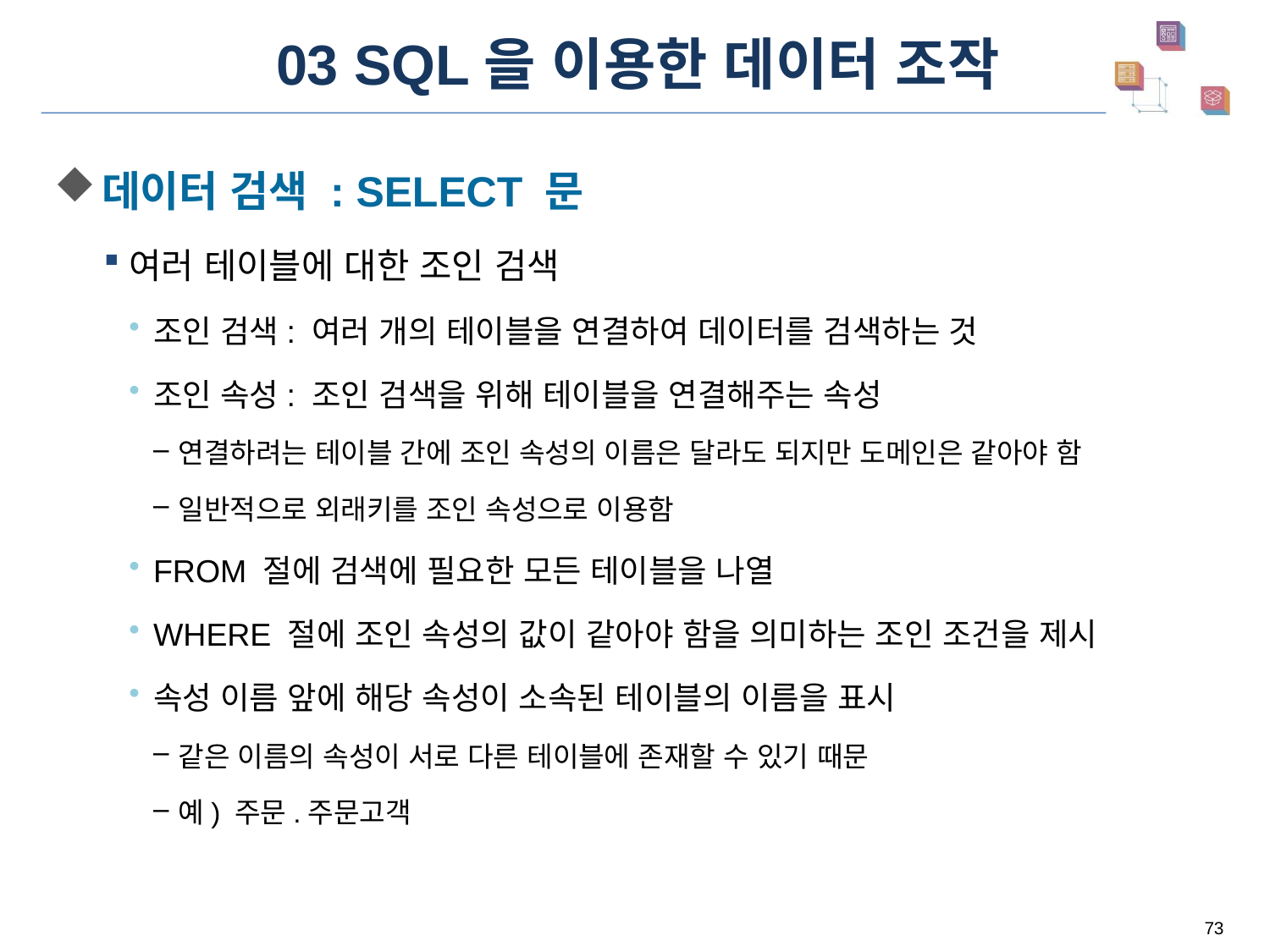

# 03 SQL을 이용한 데이터 조작
데이터 검색 : SELECT 문
여러 테이블에 대한 조인 검색
조인 검색: 여러 개의 테이블을 연결하여 데이터를 검색하는 것
조인 속성: 조인 검색을 위해 테이블을 연결해주는 속성
연결하려는 테이블 간에 조인 속성의 이름은 달라도 되지만 도메인은 같아야 함
일반적으로 외래키를 조인 속성으로 이용함
FROM 절에 검색에 필요한 모든 테이블을 나열
WHERE 절에 조인 속성의 값이 같아야 함을 의미하는 조인 조건을 제시
속성 이름 앞에 해당 속성이 소속된 테이블의 이름을 표시
같은 이름의 속성이 서로 다른 테이블에 존재할 수 있기 때문
예) 주문.주문고객